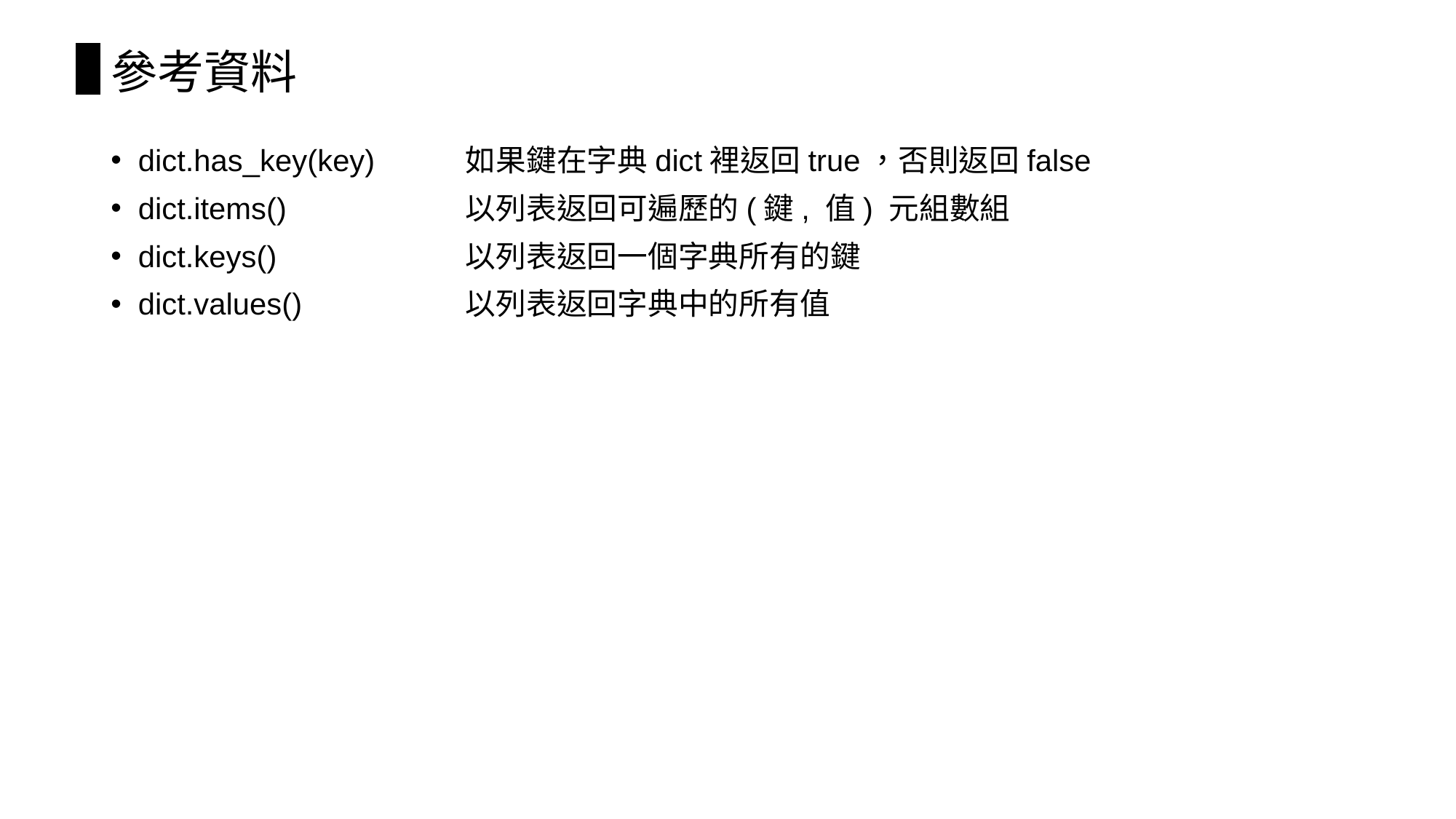

# 參考資料
dict.has_key(key)	如果鍵在字典dict裡返回true，否則返回false
dict.items()		以列表返回可遍歷的(鍵, 值) 元組數組
dict.keys()		以列表返回一個字典所有的鍵
dict.values()		以列表返回字典中的所有值